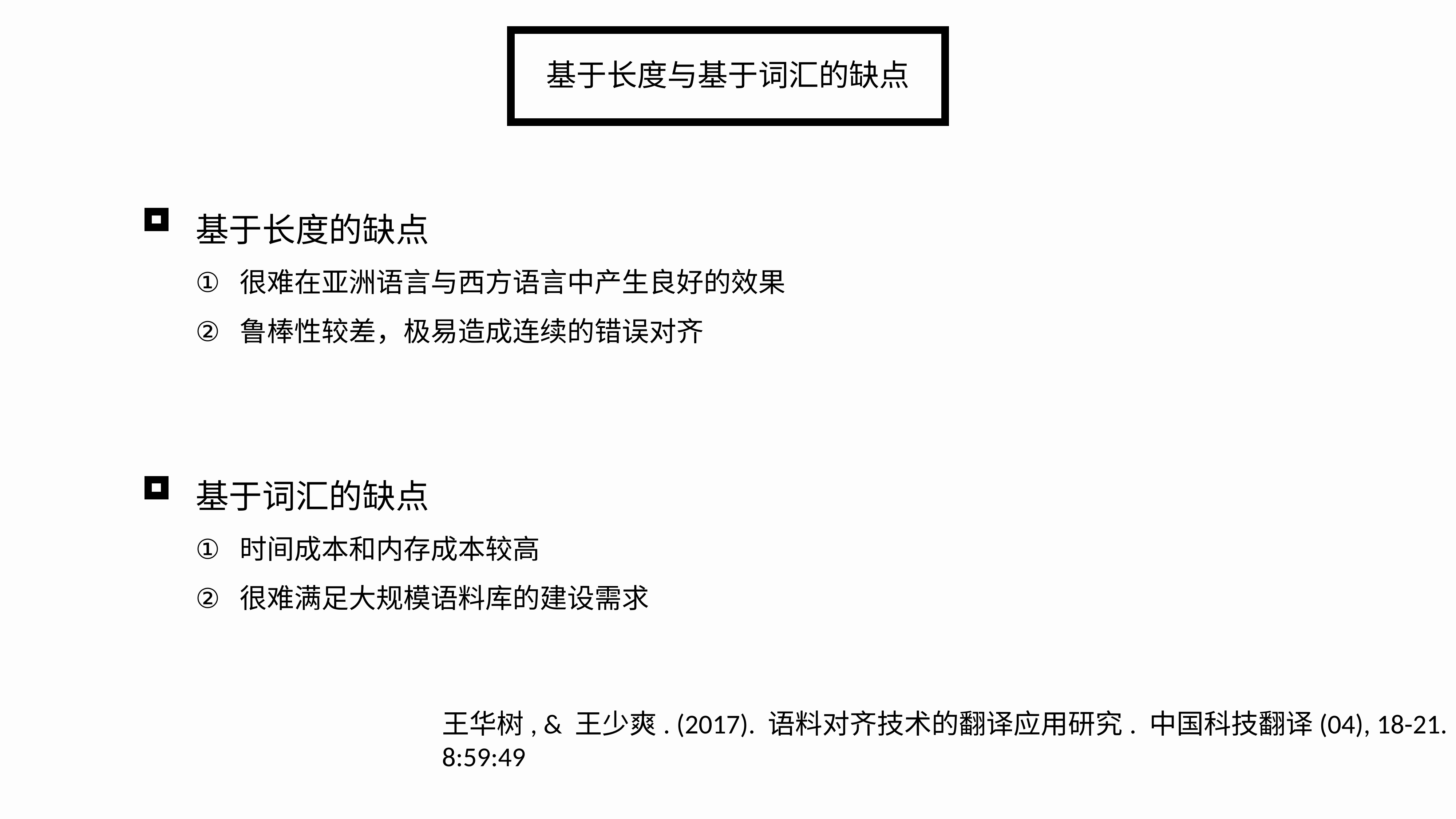

基于长度与基于词汇的缺点
基于长度的缺点
很难在亚洲语言与西方语言中产生良好的效果
鲁棒性较差，极易造成连续的错误对齐

基于词汇的缺点
时间成本和内存成本较高
很难满足大规模语料库的建设需求

王华树, & 王少爽. (2017). 语料对齐技术的翻译应用研究. 中国科技翻译(04), 18-21.
8:59:49